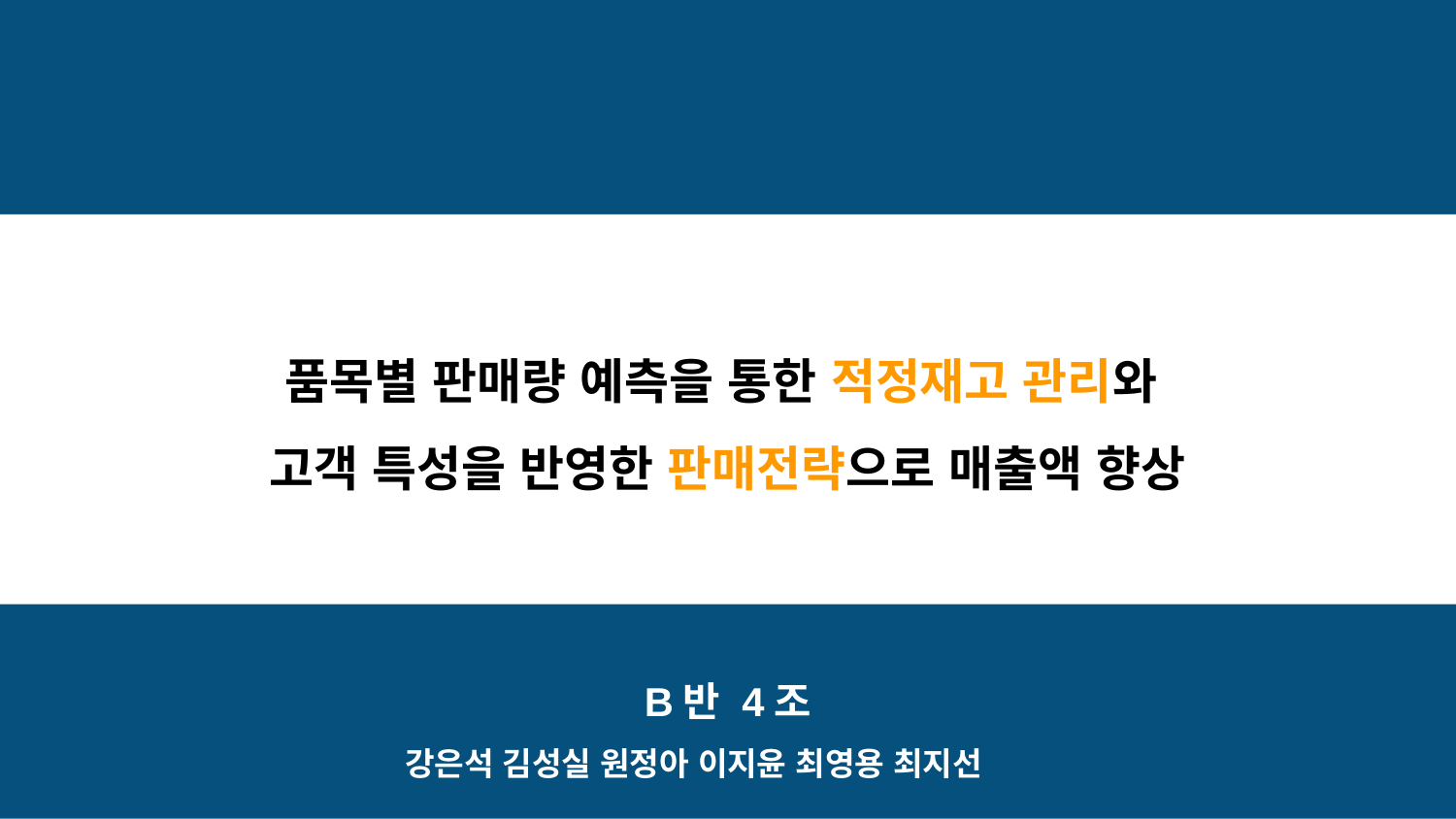

ㅇ라ㅓㅇ라ㅣㅓ마ㅣ
품목별 판매량 예측을 통한 적정재고 관리와
고객 특성을 반영한 판매전략으로 매출액 향상
B반 4조
강은석 김성실 원정아 이지윤 최영용 최지선